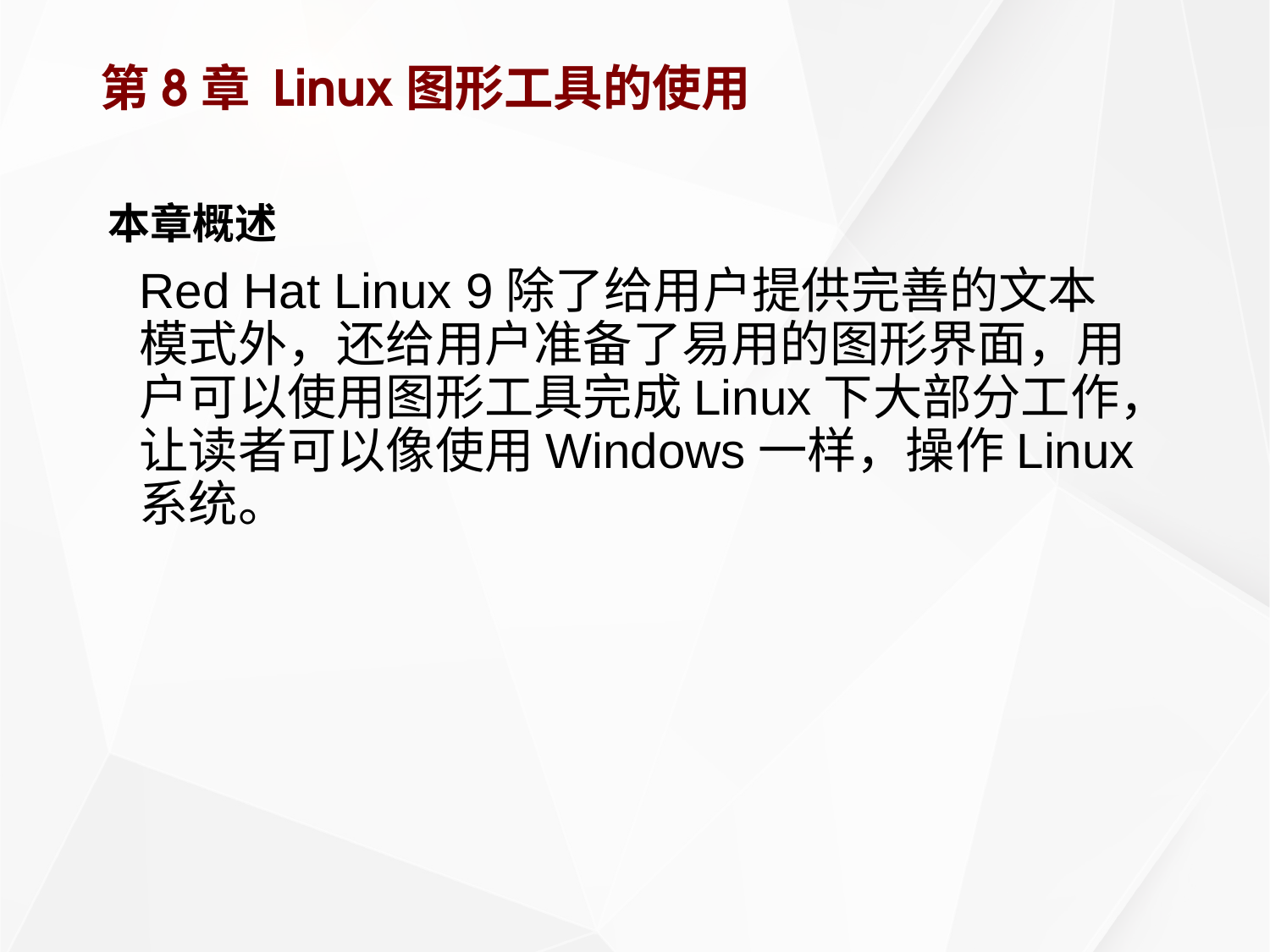

# 第8章 Linux图形工具的使用
本章概述
	Red Hat Linux 9除了给用户提供完善的文本模式外，还给用户准备了易用的图形界面，用户可以使用图形工具完成Linux下大部分工作，让读者可以像使用Windows一样，操作Linux系统。